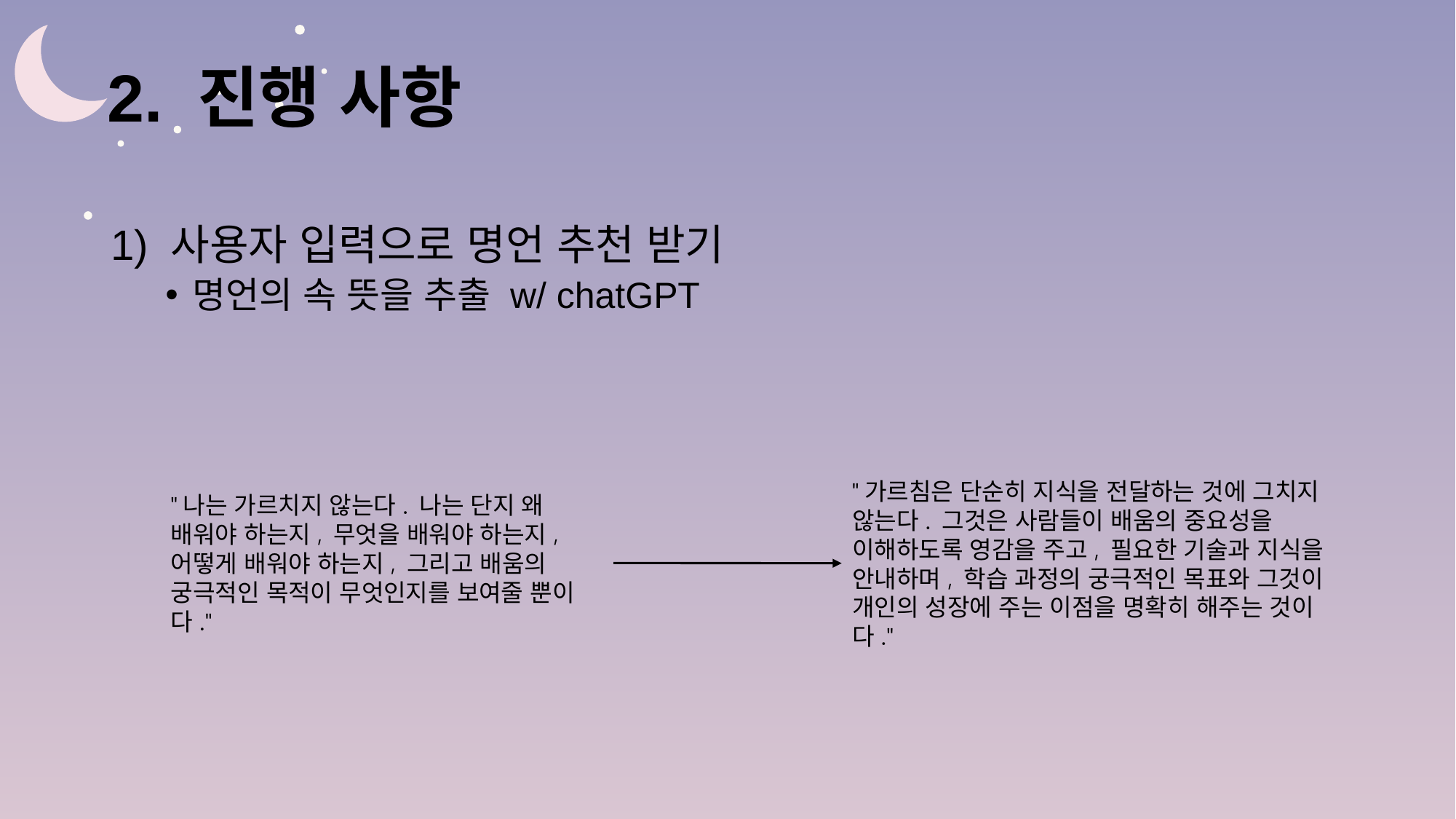

# 2. 진행 사항

1) 사용자 입력으로 명언 추천 받기
명언의 속 뜻을 추출 w/ chatGPT
"가르침은 단순히 지식을 전달하는 것에 그치지 않는다. 그것은 사람들이 배움의 중요성을 이해하도록 영감을 주고, 필요한 기술과 지식을 안내하며, 학습 과정의 궁극적인 목표와 그것이 개인의 성장에 주는 이점을 명확히 해주는 것이다."
"나는 가르치지 않는다. 나는 단지 왜 배워야 하는지, 무엇을 배워야 하는지, 어떻게 배워야 하는지, 그리고 배움의 궁극적인 목적이 무엇인지를 보여줄 뿐이다."